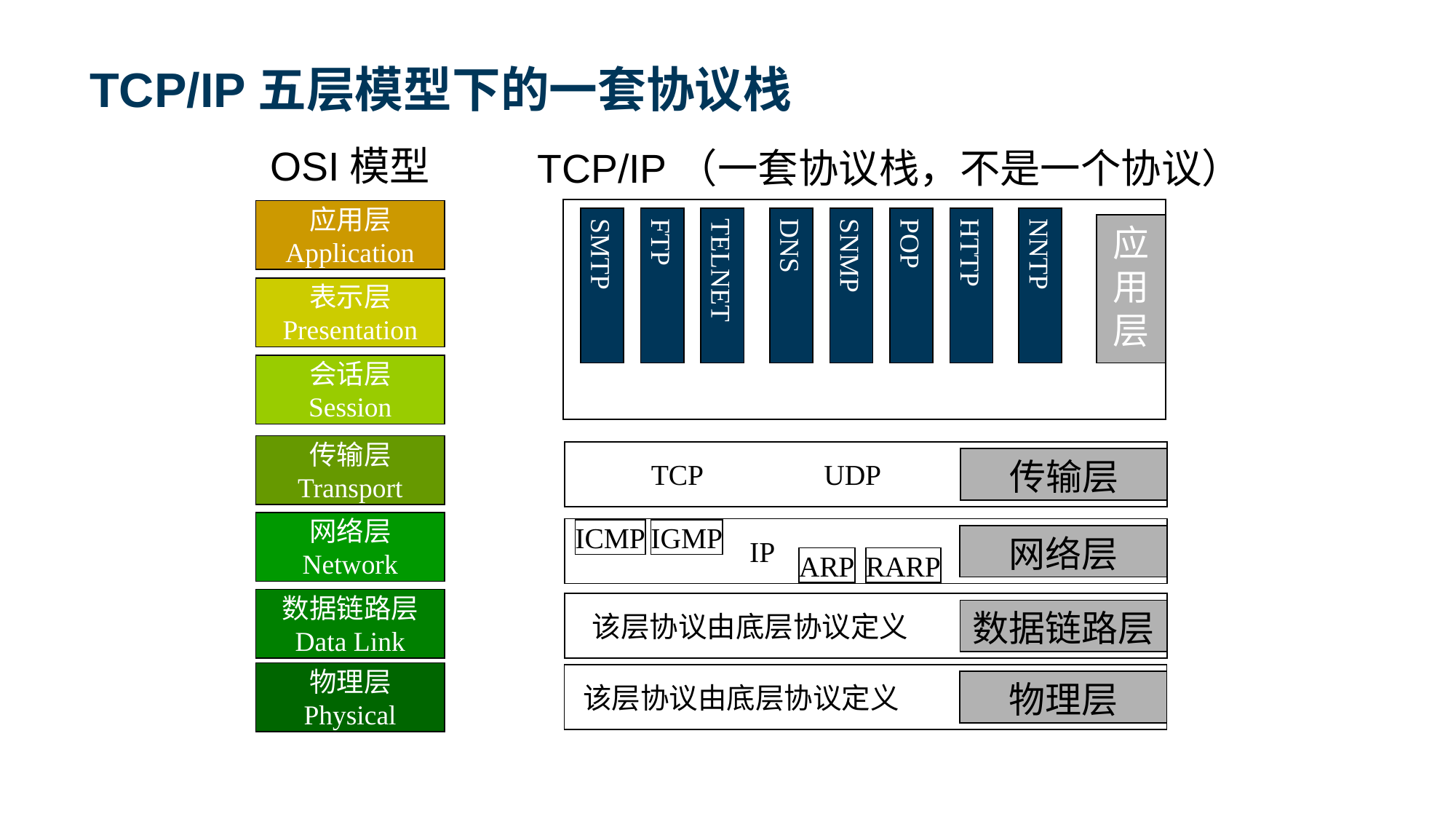

# TCP/IP五层模型下的一套协议栈

OSI模型
TCP/IP（一套协议栈，不是一个协议）

应用层
Application
应用层
SMTP
FTP
TELNET
DNS
SNMP
POP
HTTP
NNTP
表示层
Presentation
会话层
Session
传输层
Transport

传输层
TCP
UDP
网络层
Network

ICMP
IGMP
网络层
IP
ARP
RARP
数据链路层
Data Link

数据链路层

该层协议由底层协议定义
物理层
Physical

物理层

该层协议由底层协议定义